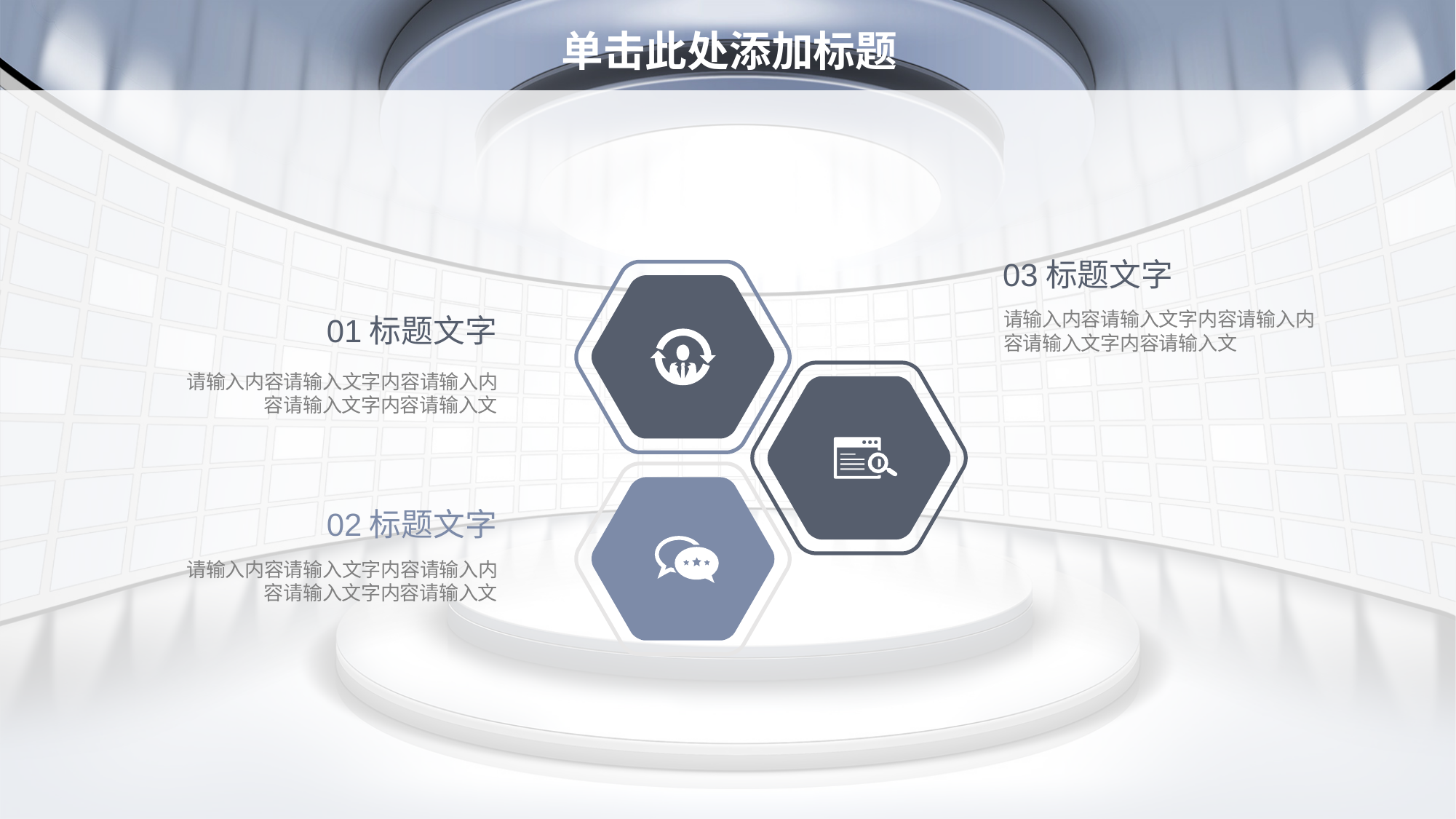

# 单击此处添加标题
03标题文字
请输入内容请输入文字内容请输入内容请输入文字内容请输入文

01标题文字
请输入内容请输入文字内容请输入内容请输入文字内容请输入文

02标题文字
请输入内容请输入文字内容请输入内容请输入文字内容请输入文